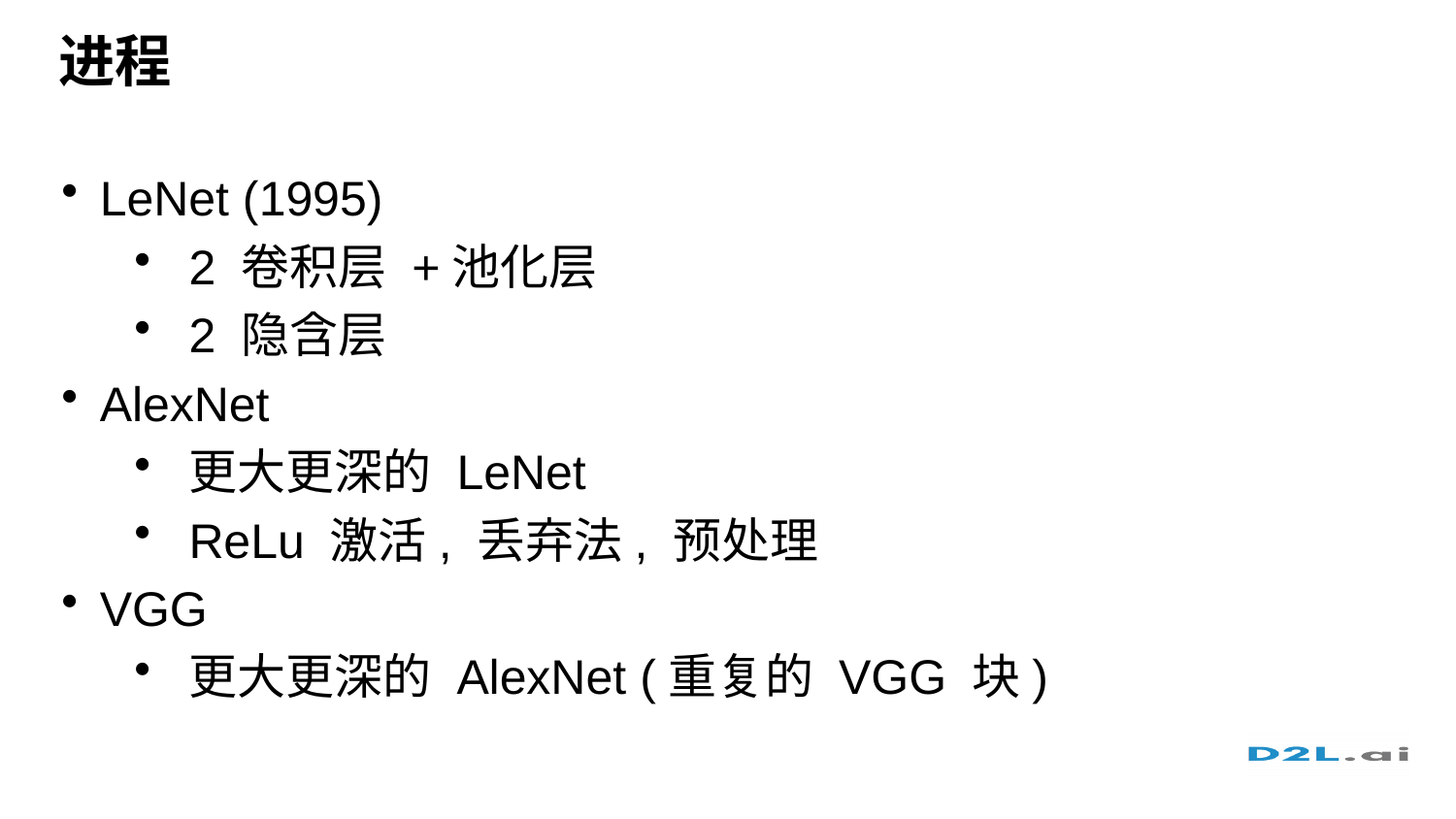

# 进程
LeNet (1995)
2 卷积层 +池化层
2 隐含层
AlexNet
更大更深的 LeNet
ReLu 激活, 丢弃法, 预处理
VGG
更大更深的 AlexNet (重复的 VGG 块)